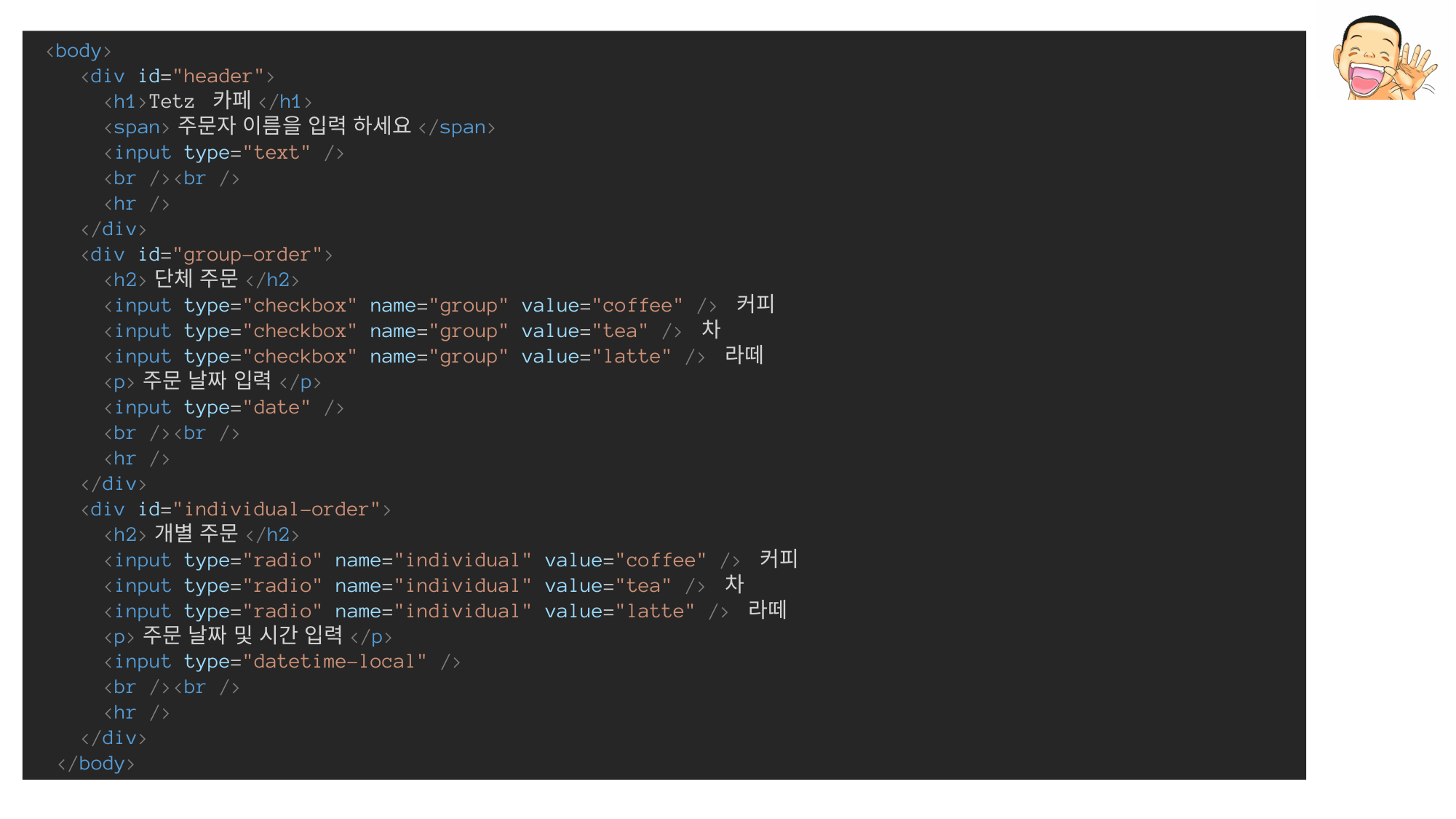

<body>
    <div id="header">
      <h1>Tetz 카페</h1>
      <span>주문자 이름을 입력 하세요</span>
      <input type="text" />
      <br /><br />
      <hr />
    </div>
    <div id="group-order">
      <h2>단체 주문</h2>
      <input type="checkbox" name="group" value="coffee" /> 커피
      <input type="checkbox" name="group" value="tea" /> 차
      <input type="checkbox" name="group" value="latte" /> 라떼
      <p>주문 날짜 입력</p>
      <input type="date" />
      <br /><br />
      <hr />
    </div>
    <div id="individual-order">
      <h2>개별 주문</h2>
      <input type="radio" name="individual" value="coffee" /> 커피
      <input type="radio" name="individual" value="tea" /> 차
      <input type="radio" name="individual" value="latte" /> 라떼
      <p>주문 날짜 및 시간 입력</p>
      <input type="datetime-local" />
      <br /><br />
      <hr />
    </div>
  </body>